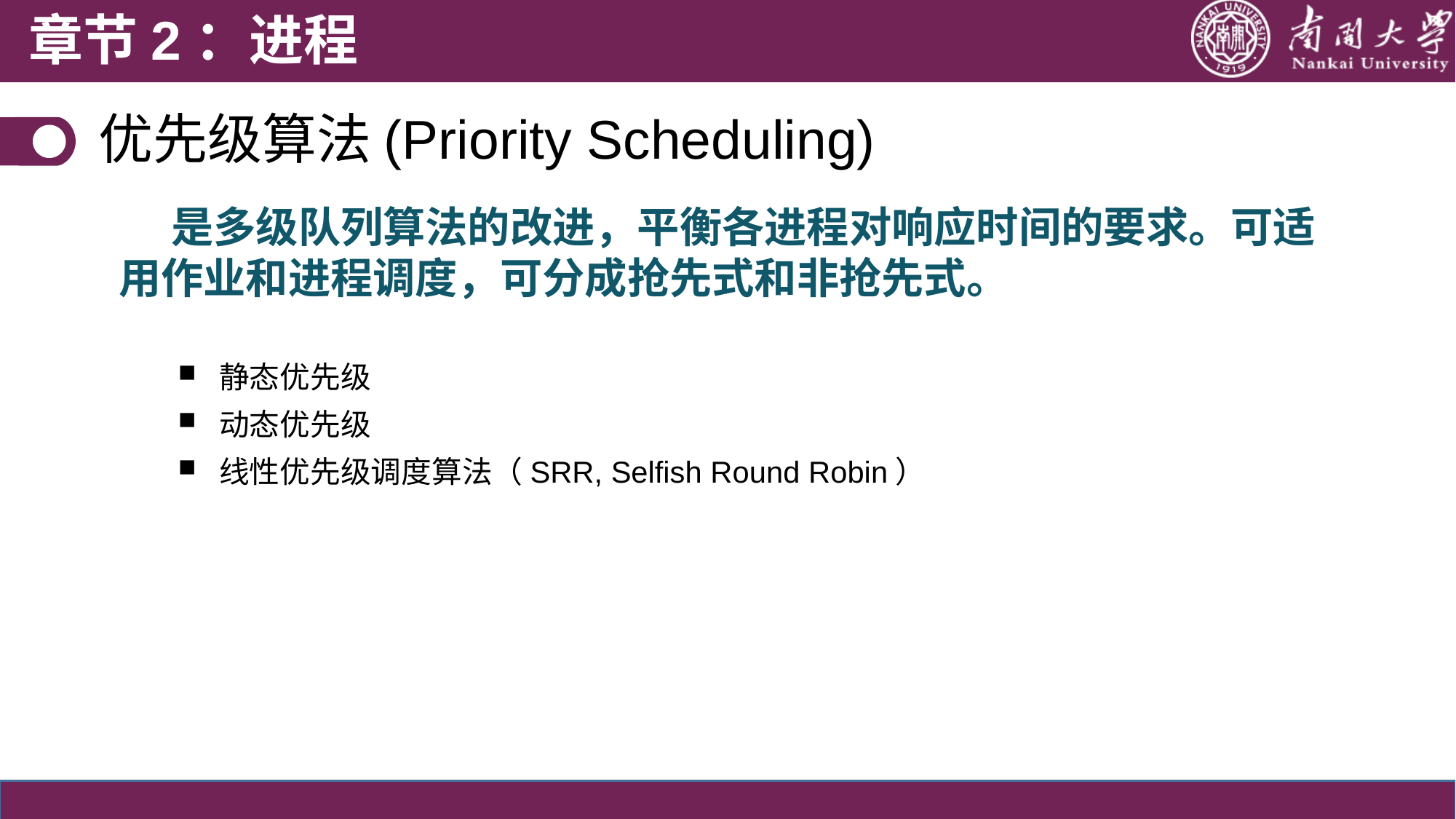

章节2：进程
优先级算法(Priority Scheduling)

　　是多级队列算法的改进，平衡各进程对响应时间的要求。可适用作业和进程调度，可分成抢先式和非抢先式。
静态优先级
动态优先级
线性优先级调度算法（SRR, Selfish Round Robin）